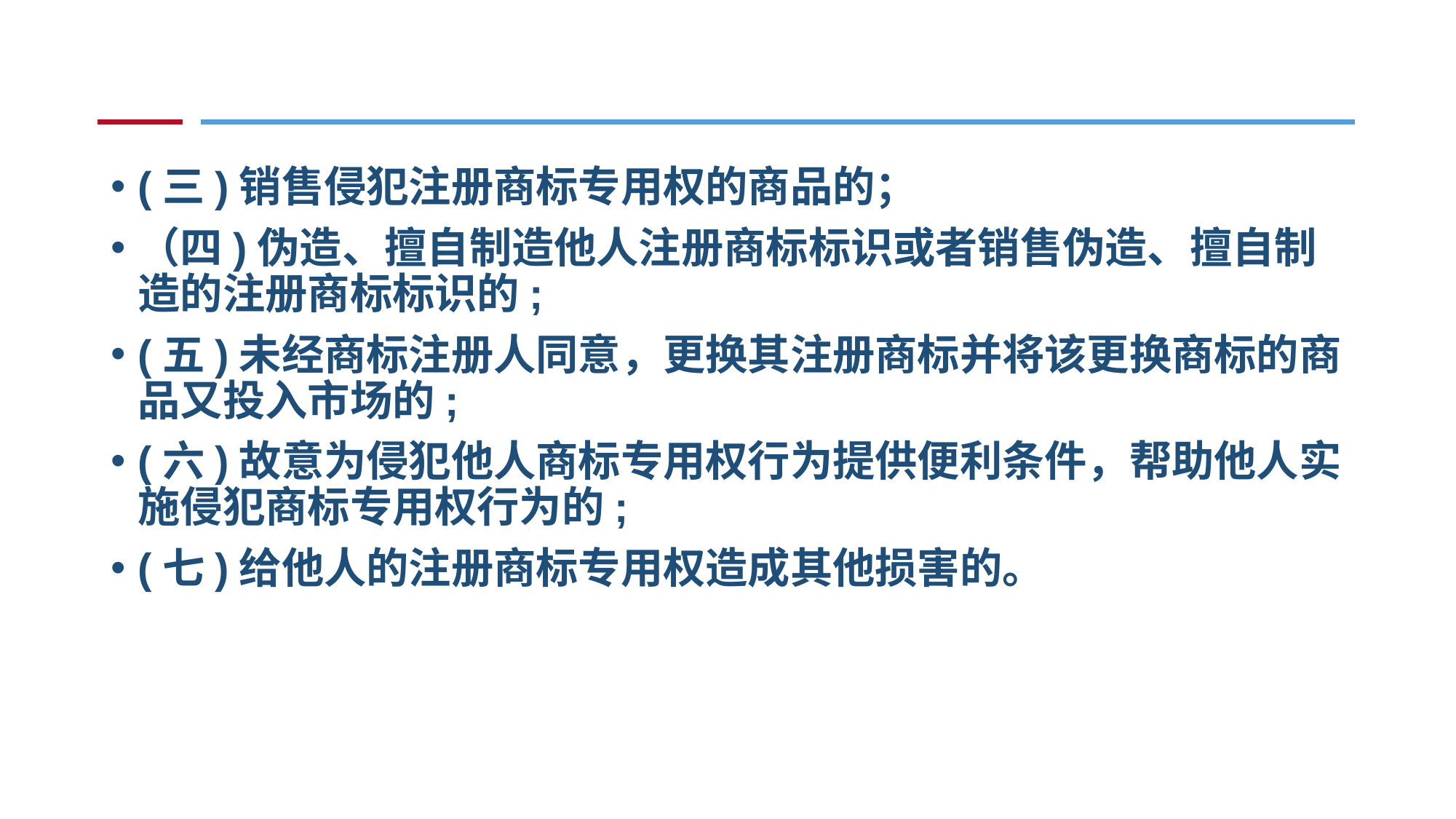

#
(三)销售侵犯注册商标专用权的商品的；
（四)伪造、擅自制造他人注册商标标识或者销售伪造、擅自制造的注册商标标识的;
(五)未经商标注册人同意，更换其注册商标并将该更换商标的商品又投入市场的;
(六)故意为侵犯他人商标专用权行为提供便利条件，帮助他人实施侵犯商标专用权行为的;
(七)给他人的注册商标专用权造成其他损害的。